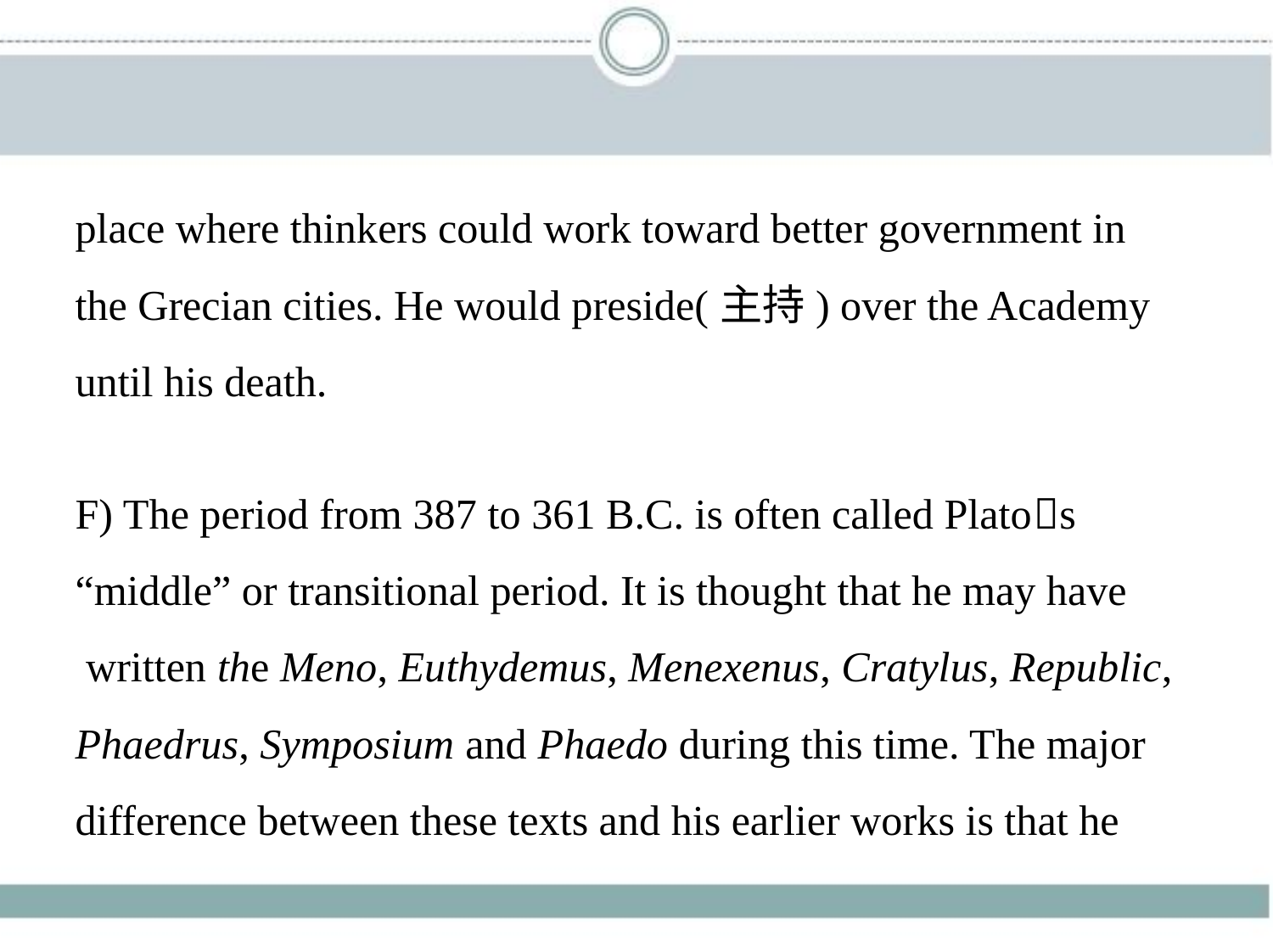

place where thinkers could work toward better government in
the Grecian cities. He would preside(主持) over the Academy
until his death.
F) The period from 387 to 361 B.C. is often called Plato􀆳s
“middle” or transitional period. It is thought that he may have
 written the Meno, Euthydemus, Menexenus, Cratylus, Republic,
Phaedrus, Symposium and Phaedo during this time. The major
difference between these texts and his earlier works is that he